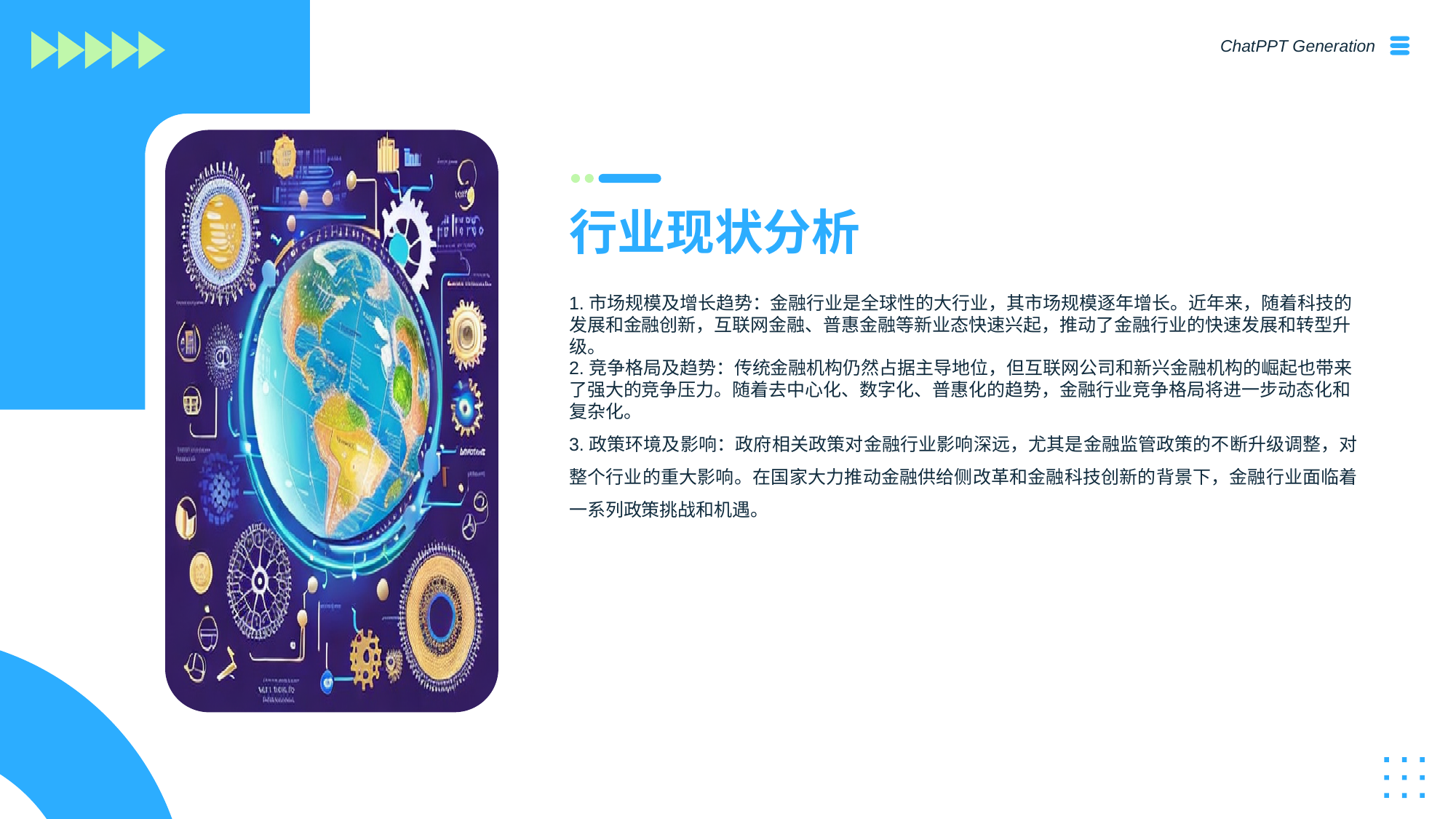

ChatPPT Generation

行业现状分析
1.市场规模及增长趋势：金融行业是全球性的大行业，其市场规模逐年增长。近年来，随着科技的发展和金融创新，互联网金融、普惠金融等新业态快速兴起，推动了金融行业的快速发展和转型升级。
2.竞争格局及趋势：传统金融机构仍然占据主导地位，但互联网公司和新兴金融机构的崛起也带来了强大的竞争压力。随着去中心化、数字化、普惠化的趋势，金融行业竞争格局将进一步动态化和复杂化。
3.政策环境及影响：政府相关政策对金融行业影响深远，尤其是金融监管政策的不断升级调整，对整个行业的重大影响。在国家大力推动金融供给侧改革和金融科技创新的背景下，金融行业面临着一系列政策挑战和机遇。